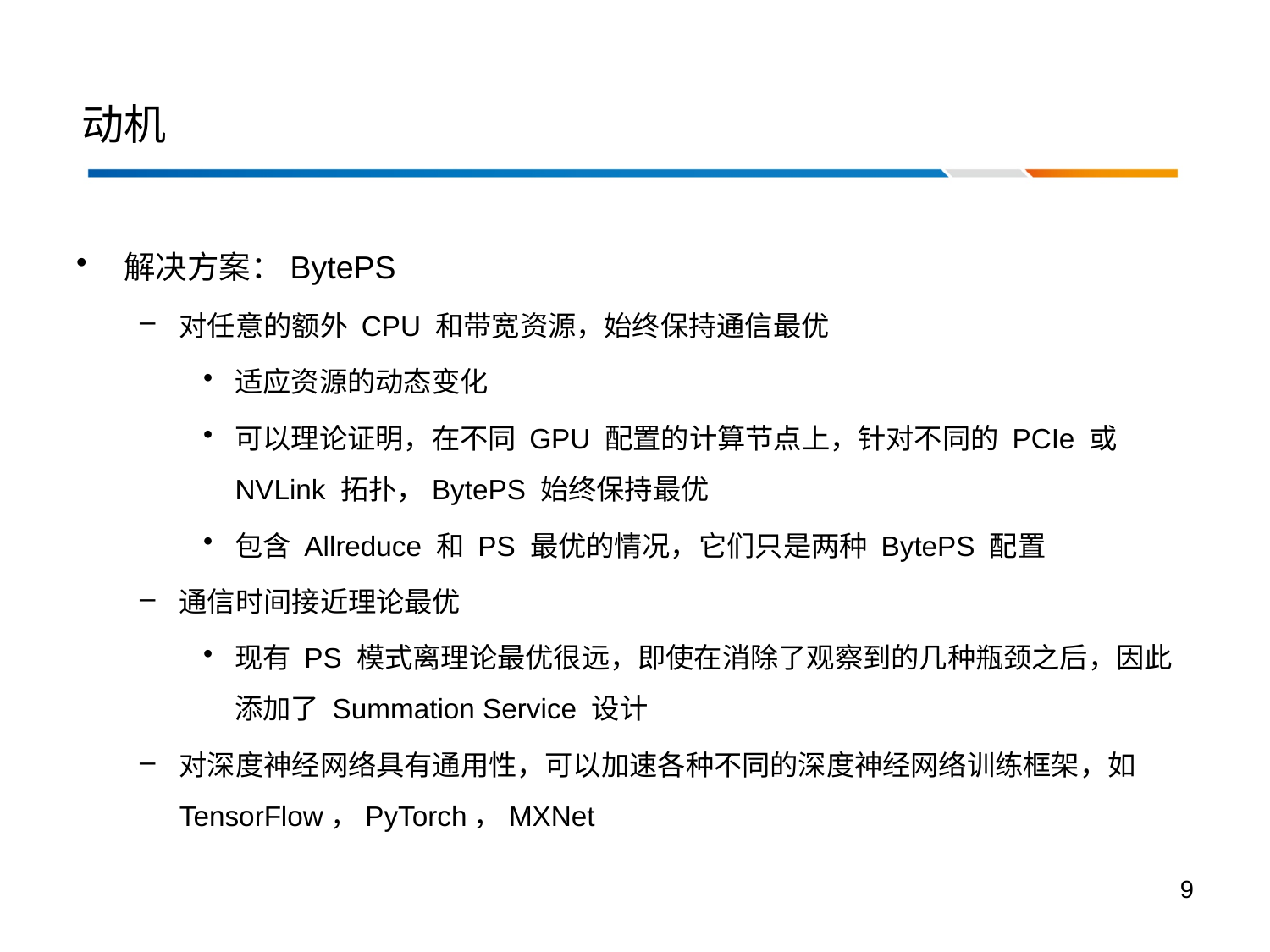

# 动机
解决方案：BytePS
对任意的额外 CPU 和带宽资源，始终保持通信最优
适应资源的动态变化
可以理论证明，在不同 GPU 配置的计算节点上，针对不同的 PCIe 或 NVLink 拓扑，BytePS 始终保持最优
包含 Allreduce 和 PS 最优的情况，它们只是两种 BytePS 配置
通信时间接近理论最优
现有 PS 模式离理论最优很远，即使在消除了观察到的几种瓶颈之后，因此添加了 Summation Service 设计
对深度神经网络具有通用性，可以加速各种不同的深度神经网络训练框架，如 TensorFlow，PyTorch，MXNet
9